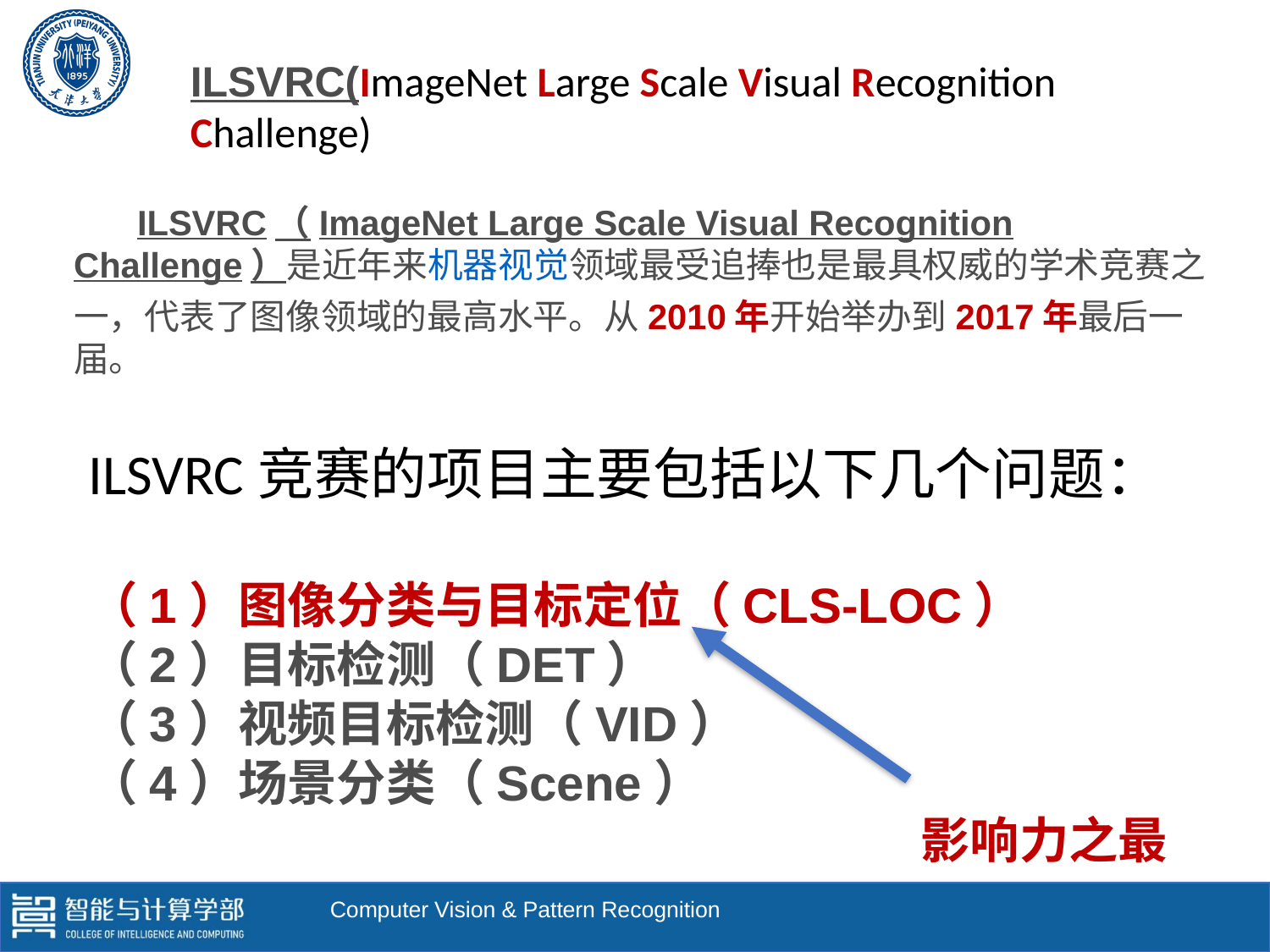

ILSVRC(ImageNet Large Scale Visual Recognition Challenge)
ILSVRC（ImageNet Large Scale Visual Recognition Challenge）是近年来机器视觉领域最受追捧也是最具权威的学术竞赛之一，代表了图像领域的最高水平。从2010年开始举办到2017年最后一届。
ILSVRC竞赛的项目主要包括以下几个问题：

（1）图像分类与目标定位（CLS-LOC）
（2）目标检测（DET）
（3）视频目标检测（VID）
（4）场景分类（Scene）
影响力之最